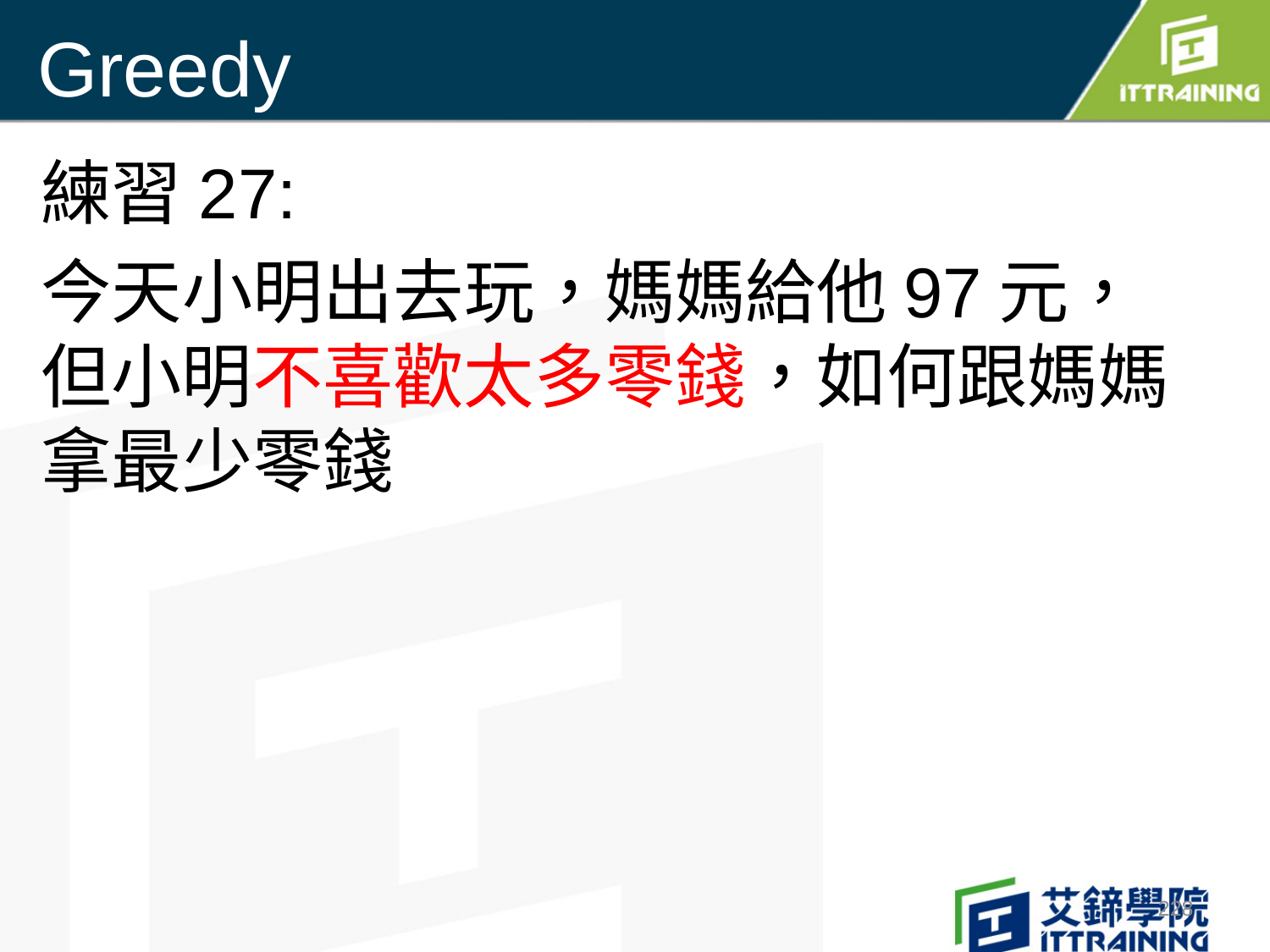

# Greedy
練習27:
今天小明出去玩，媽媽給他97元，但小明不喜歡太多零錢，如何跟媽媽拿最少零錢
228